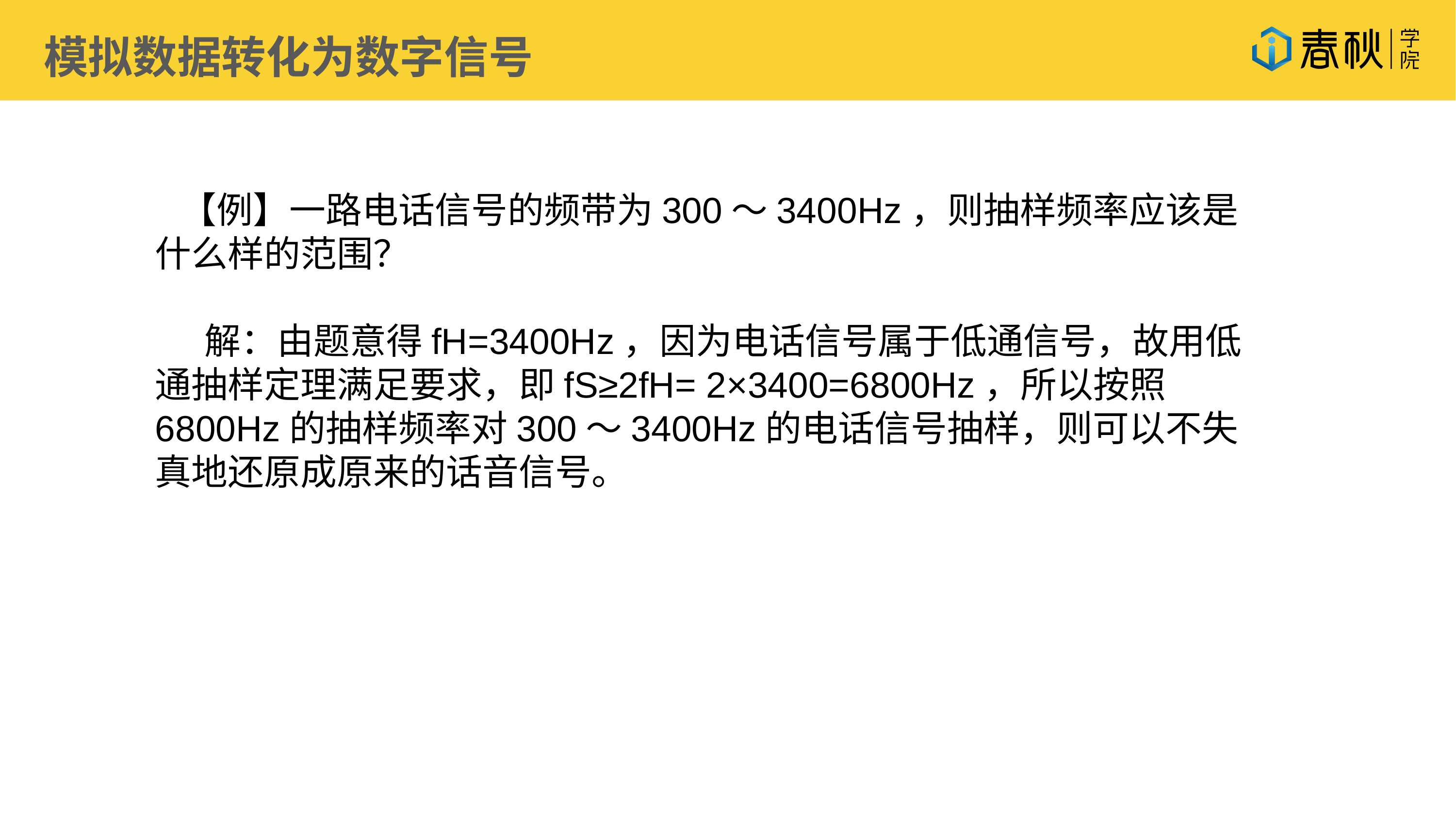

模拟数据转化为数字信号
  【例】一路电话信号的频带为300～3400Hz，则抽样频率应该是什么样的范围？

     解：由题意得fH=3400Hz，因为电话信号属于低通信号，故用低通抽样定理满足要求，即fS≥2fH= 2×3400=6800Hz，所以按照6800Hz的抽样频率对300～3400Hz的电话信号抽样，则可以不失真地还原成原来的话音信号。